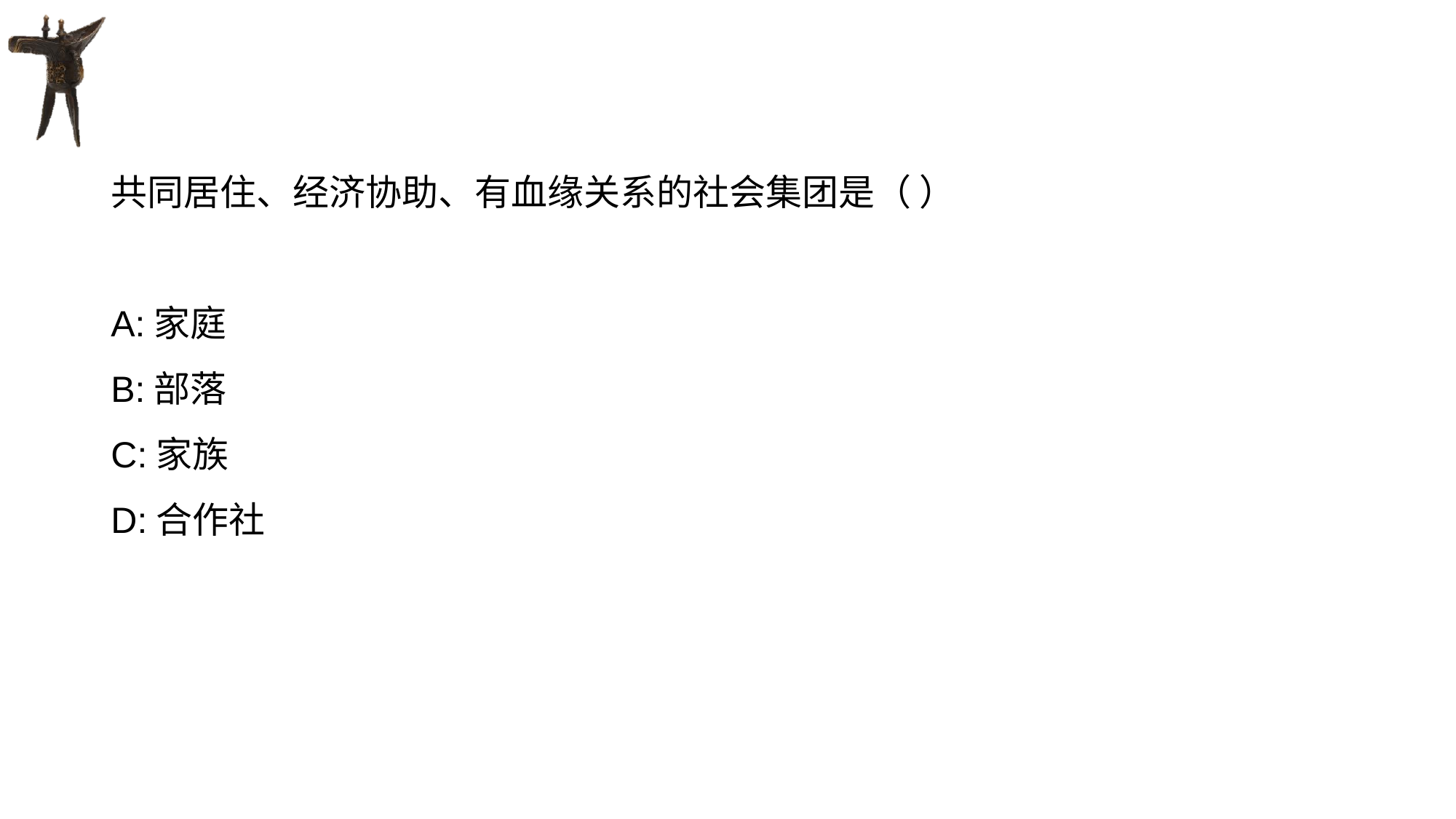

#
共同居住、经济协助、有血缘关系的社会集团是（ ）

A:家庭
B:部落
C:家族
D:合作社

107